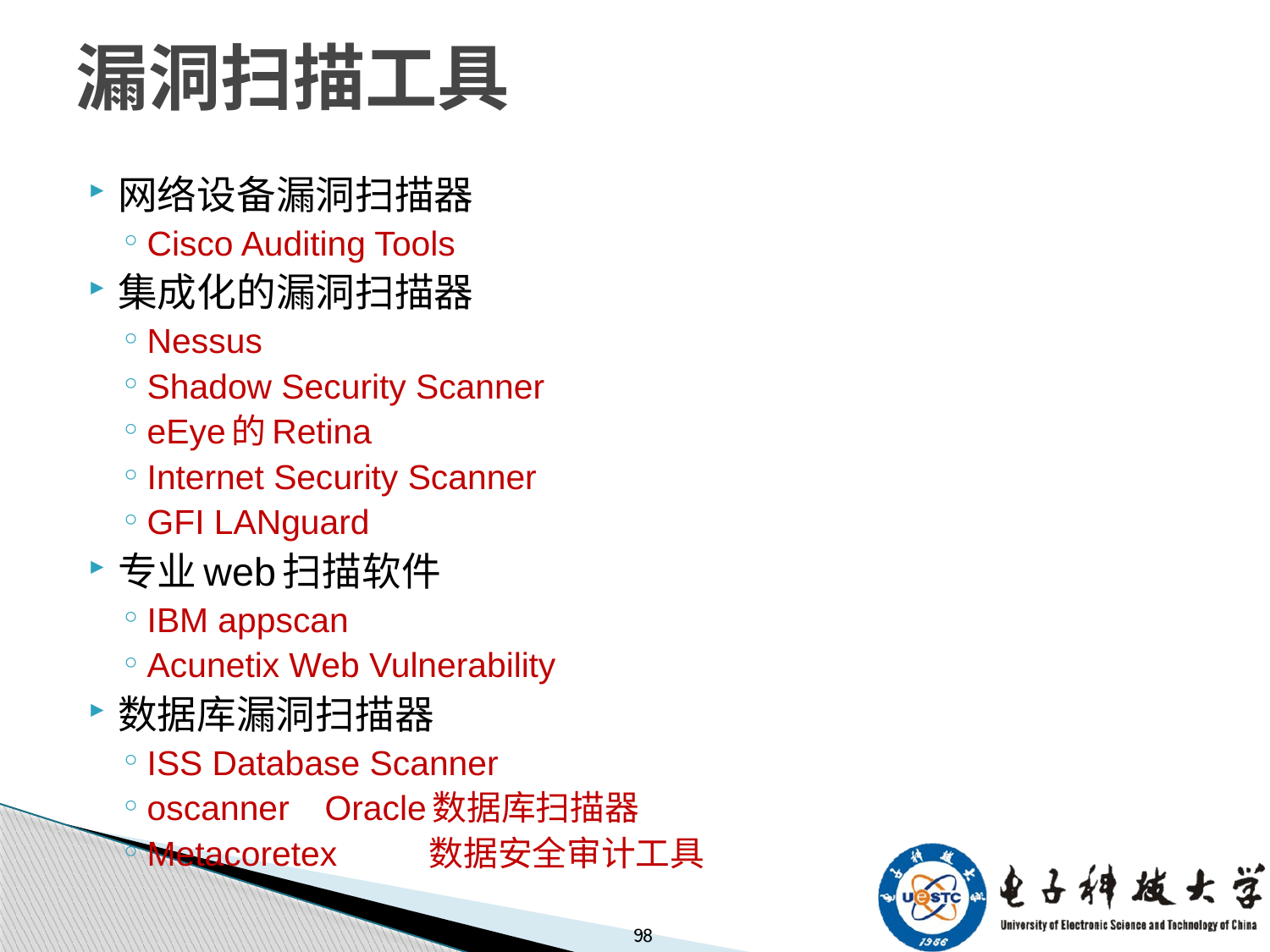

# 漏洞扫描工具
网络设备漏洞扫描器
Cisco Auditing Tools
集成化的漏洞扫描器
Nessus
Shadow Security Scanner
eEye的Retina
Internet Security Scanner
GFI LANguard
专业web扫描软件
IBM appscan
Acunetix Web Vulnerability
数据库漏洞扫描器
ISS Database Scanner
oscanner	Oracle数据库扫描器
Metacoretex	 数据安全审计工具

98